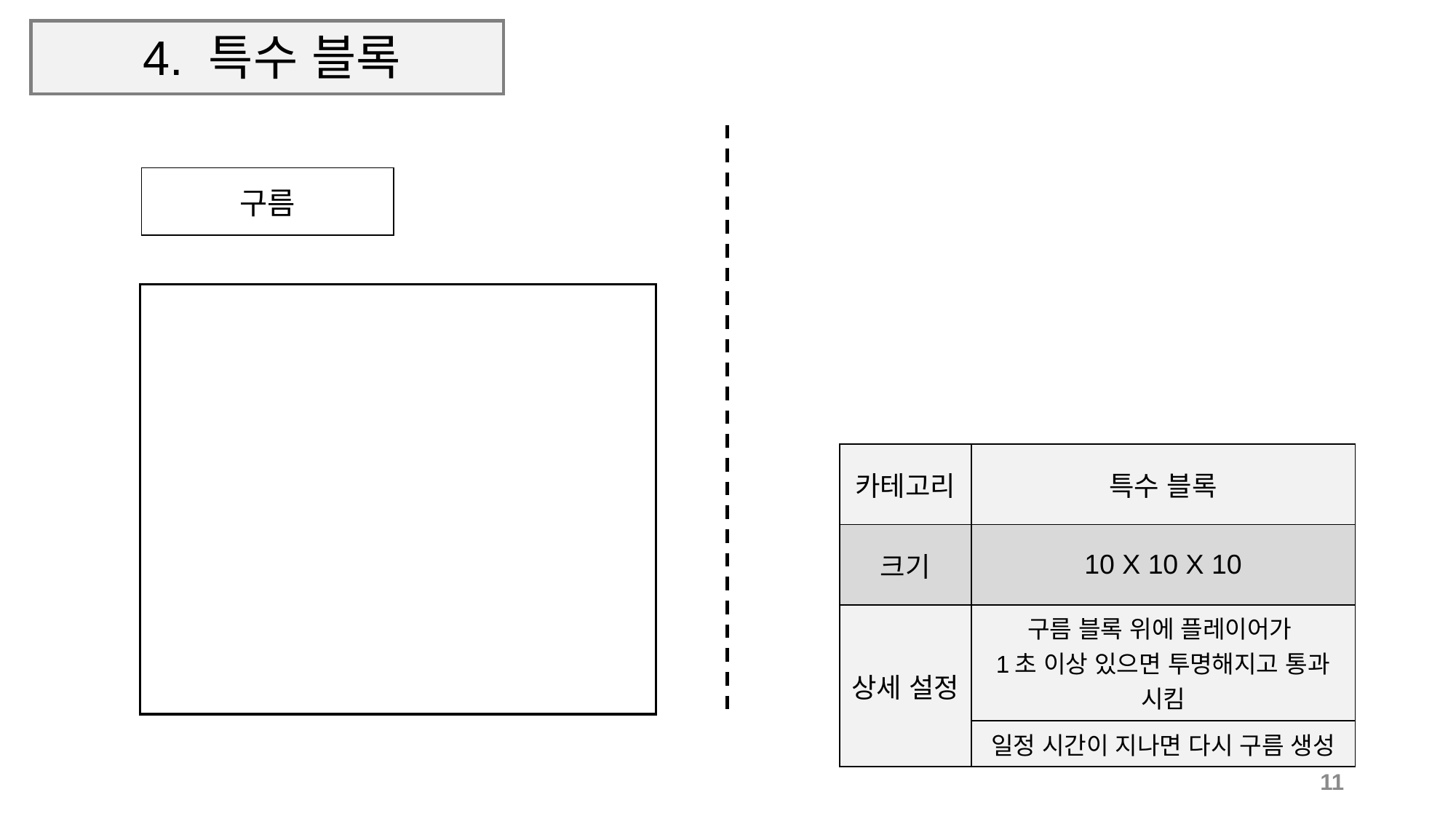

# 4. 특수 블록
| 구름 |
| --- |

| 카테고리 | 특수 블록 |
| --- | --- |
| 크기 | 10 X 10 X 10 |
| 상세 설정 | 구름 블록 위에 플레이어가 1초 이상 있으면 투명해지고 통과 시킴 |
|  | 일정 시간이 지나면 다시 구름 생성 |
11